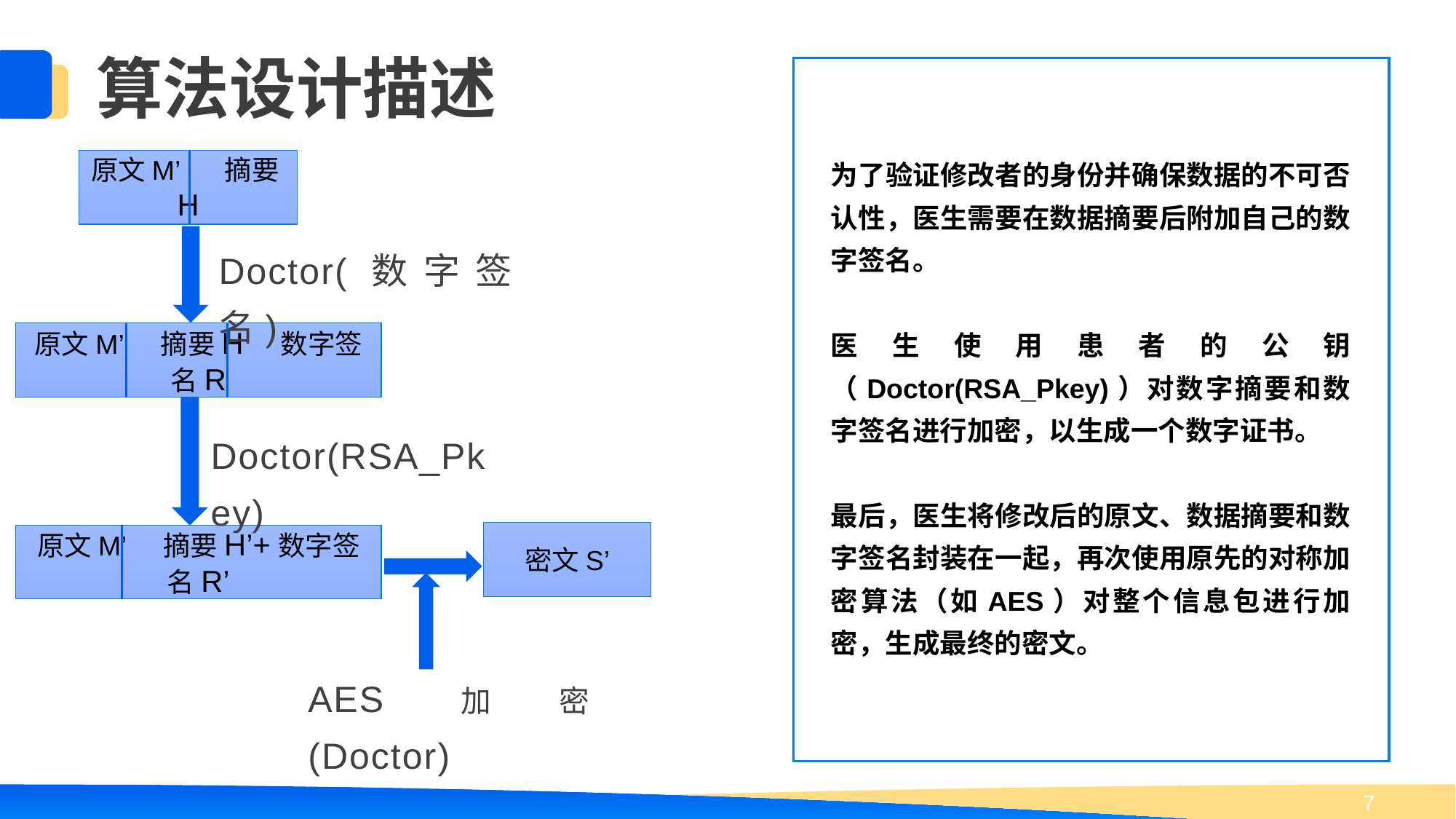

算法设计描述

为了验证修改者的身份并确保数据的不可否认性，医生需要在数据摘要后附加自己的数字签名。

医生使用患者的公钥（Doctor(RSA_Pkey)）对数字摘要和数字签名进行加密，以生成一个数字证书。

最后，医生将修改后的原文、数据摘要和数字签名封装在一起，再次使用原先的对称加密算法（如AES）对整个信息包进行加密，生成最终的密文。
原文M’     摘要H

Doctor(数字签名)

原文M’    摘要H    数字签名R

Doctor(RSA_Pkey)
——爱因斯坦

密文S’
原文M’    摘要H’+数字签名R’

AES加密(Doctor)